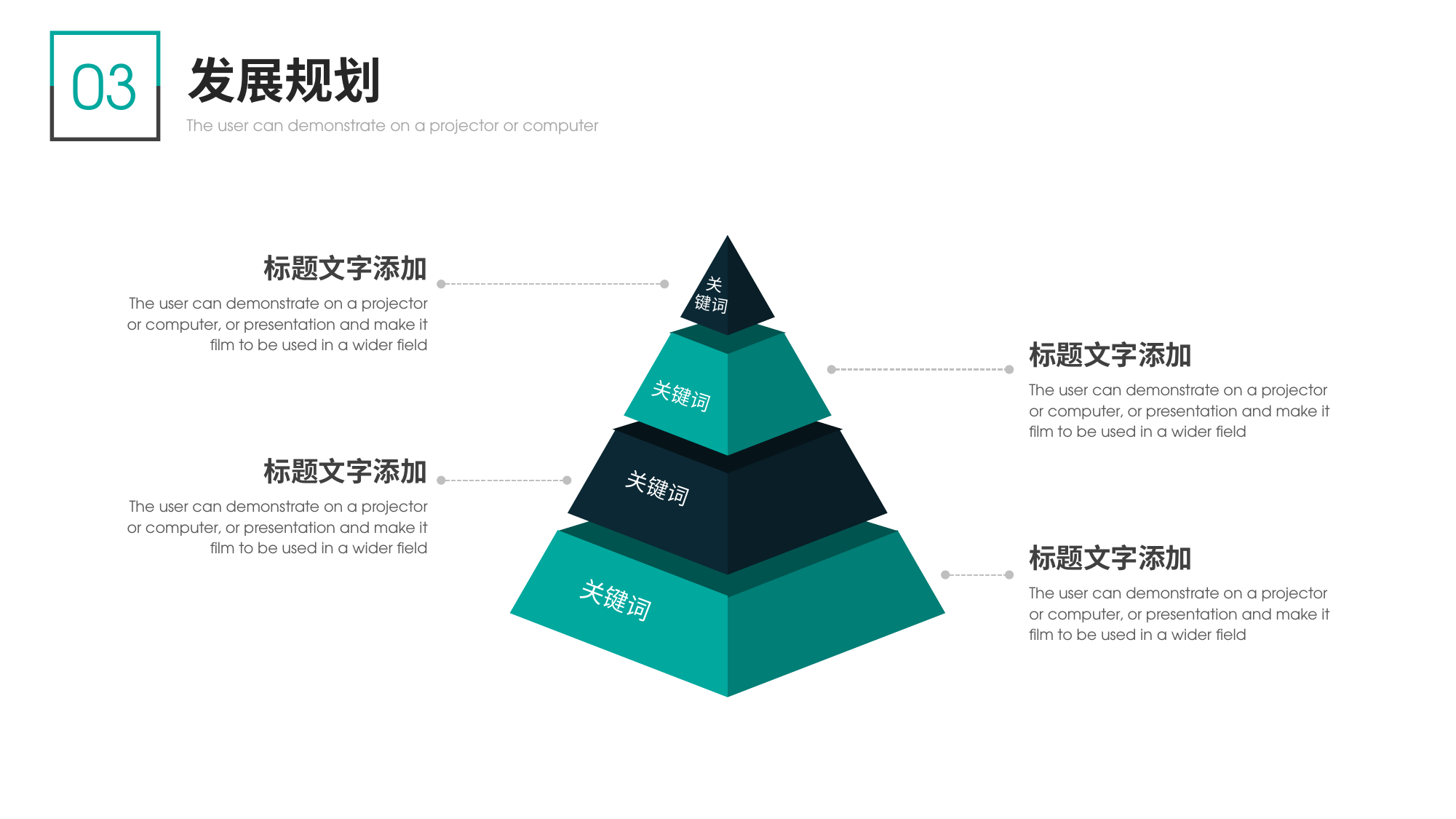

03
发展规划
The user can demonstrate on a projector or computer

关
键词

关键词

关键词

关键词
标题文字添加
The user can demonstrate on a projector or computer, or presentation and make it film to be used in a wider field
标题文字添加
The user can demonstrate on a projector or computer, or presentation and make it film to be used in a wider field
标题文字添加
The user can demonstrate on a projector or computer, or presentation and make it film to be used in a wider field
标题文字添加
The user can demonstrate on a projector or computer, or presentation and make it film to be used in a wider field